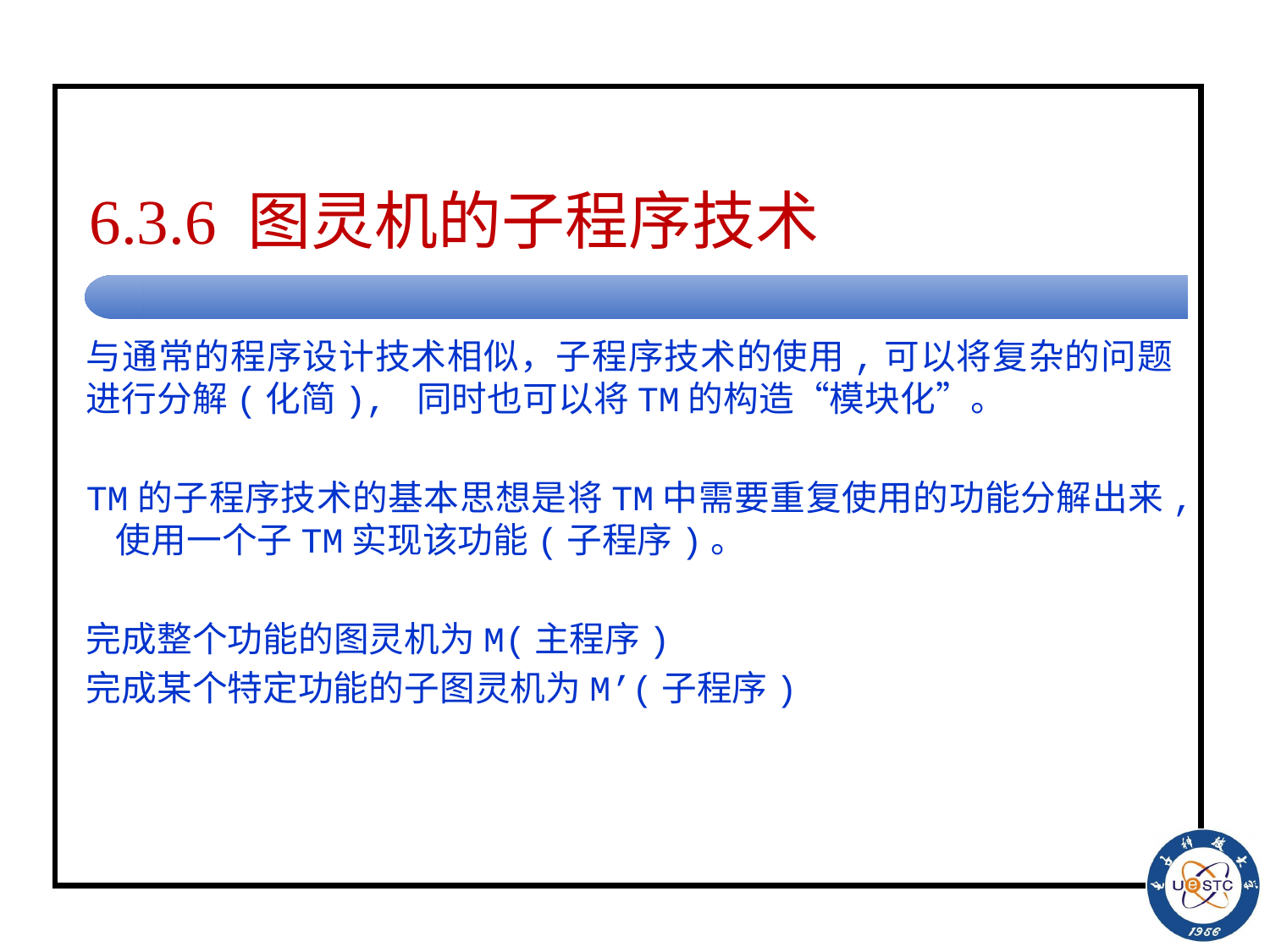

# 6.3.6 图灵机的子程序技术
与通常的程序设计技术相似，子程序技术的使用,可以将复杂的问题进行分解(化简), 同时也可以将TM的构造“模块化”。

TM的子程序技术的基本思想是将TM中需要重复使用的功能分解出来, 使用一个子TM实现该功能(子程序)。

完成整个功能的图灵机为M(主程序)
完成某个特定功能的子图灵机为M’(子程序)